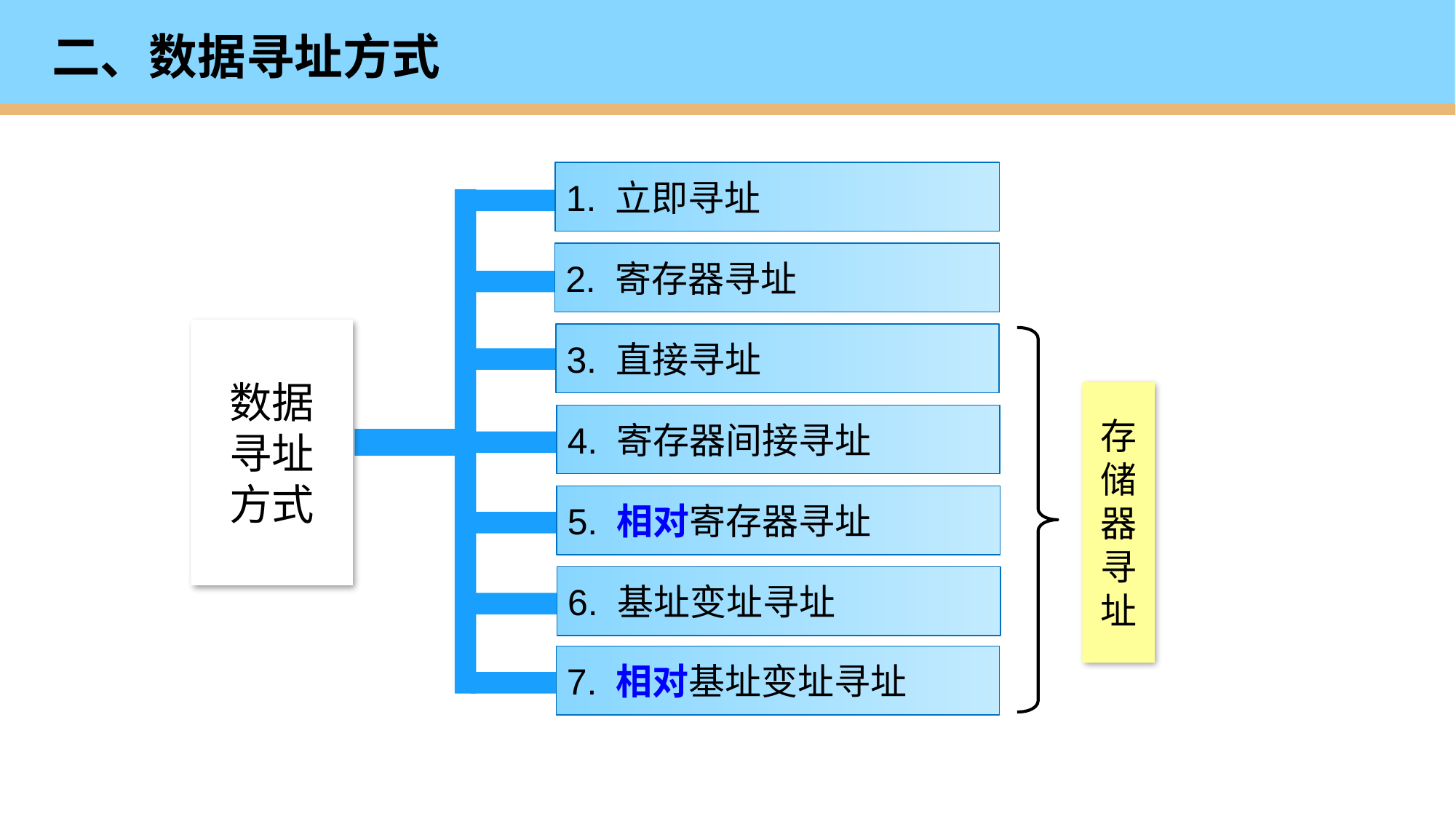

# 二、数据寻址方式
1. 立即寻址

2. 寄存器寻址

数据
寻址
方式
3. 直接寻址

存储器寻址

4. 寄存器间接寻址

5. 相对寄存器寻址

6. 基址变址寻址

7. 相对基址变址寻址

46